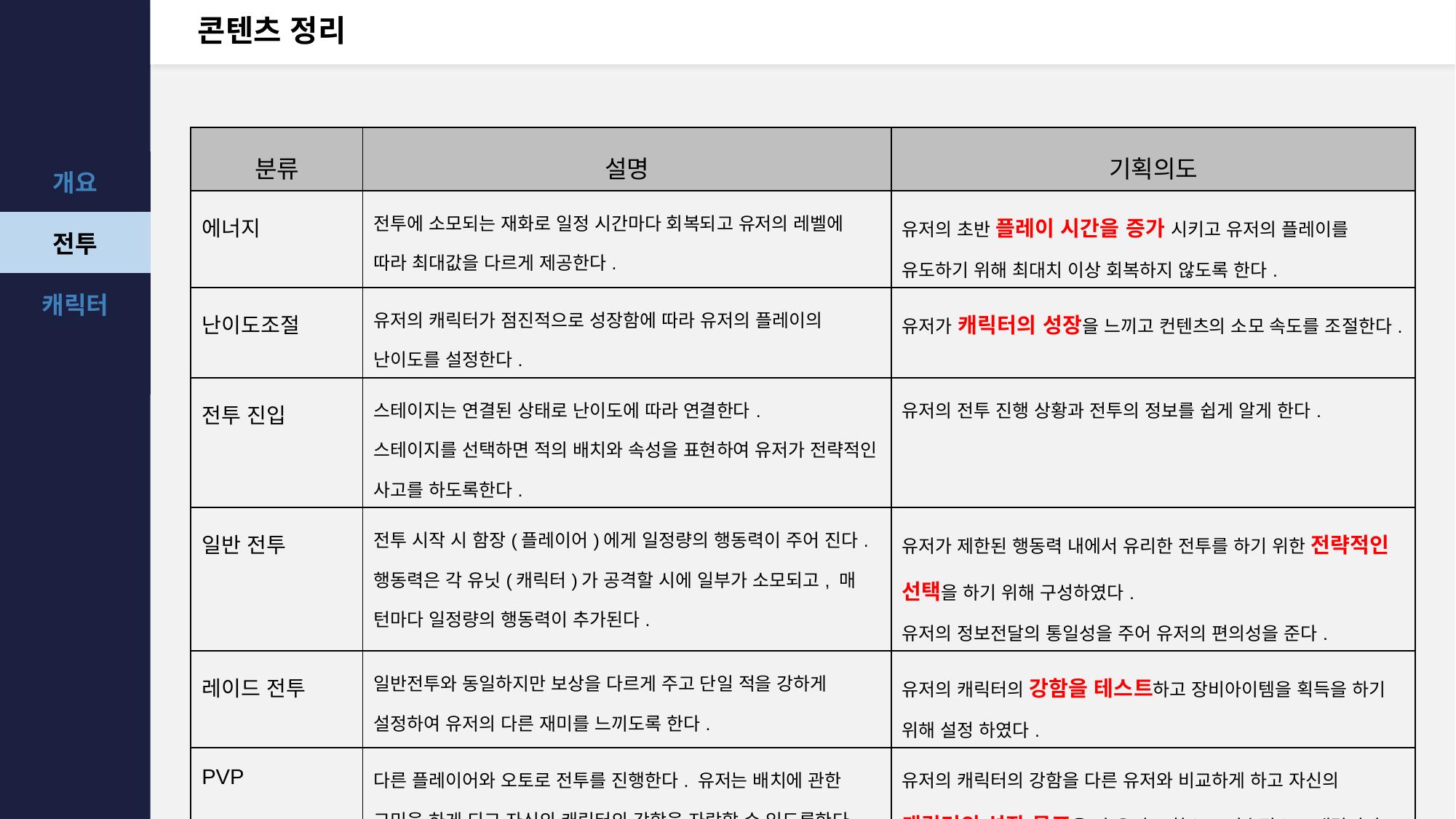

# 콘텐츠 정리
| 분류 | 설명 | 기획의도 |
| --- | --- | --- |
| 에너지 | 전투에 소모되는 재화로 일정 시간마다 회복되고 유저의 레벨에 따라 최대값을 다르게 제공한다. | 유저의 초반 플레이 시간을 증가 시키고 유저의 플레이를 유도하기 위해 최대치 이상 회복하지 않도록 한다. |
| 난이도조절 | 유저의 캐릭터가 점진적으로 성장함에 따라 유저의 플레이의 난이도를 설정한다. | 유저가 캐릭터의 성장을 느끼고 컨텐츠의 소모 속도를 조절한다. |
| 전투 진입 | 스테이지는 연결된 상태로 난이도에 따라 연결한다. 스테이지를 선택하면 적의 배치와 속성을 표현하여 유저가 전략적인 사고를 하도록한다. | 유저의 전투 진행 상황과 전투의 정보를 쉽게 알게 한다. |
| 일반 전투 | 전투 시작 시 함장(플레이어)에게 일정량의 행동력이 주어 진다. 행동력은 각 유닛(캐릭터)가 공격할 시에 일부가 소모되고, 매 턴마다 일정량의 행동력이 추가된다. | 유저가 제한된 행동력 내에서 유리한 전투를 하기 위한 전략적인 선택을 하기 위해 구성하였다. 유저의 정보전달의 통일성을 주어 유저의 편의성을 준다. |
| 레이드 전투 | 일반전투와 동일하지만 보상을 다르게 주고 단일 적을 강하게 설정하여 유저의 다른 재미를 느끼도록 한다. | 유저의 캐릭터의 강함을 테스트하고 장비아이템을 획득을 하기 위해 설정 하였다. |
| PVP | 다른 플레이어와 오토로 전투를 진행한다. 유저는 배치에 관한 고민을 하게 되고 자신의 캐릭터의 강함을 자랑할 수 있도록한다. | 유저의 캐릭터의 강함을 다른 유저와 비교하게 하고 자신의 캐릭터의 성장 목표을 타 유저로 함으로 지속적으로 캐릭터의 육성이 가능하도록 한다. |